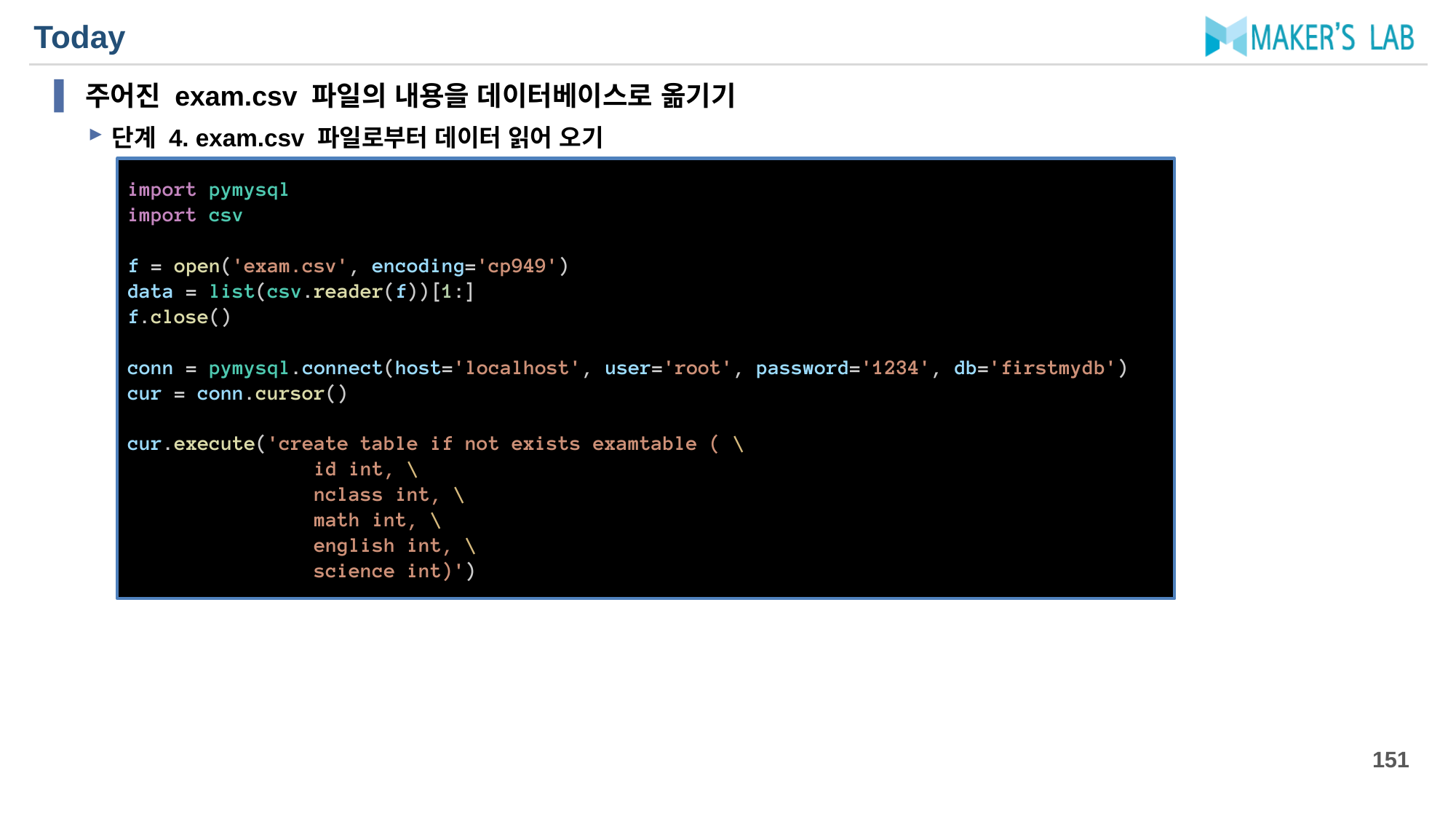

# Today
주어진 exam.csv 파일의 내용을 데이터베이스로 옮기기
단계 4. exam.csv 파일로부터 데이터 읽어 오기

import pymysql
import csv
f = open('exam.csv', encoding='cp949')
data = list(csv.reader(f))[1:]
f.close()
conn = pymysql.connect(host='localhost', user='root', password='1234', db='firstmydb')
cur = conn.cursor()
cur.execute('create table if not exists examtable ( \
                id int, \
                nclass int, \
                math int, \
                english int, \
                science int)')
151